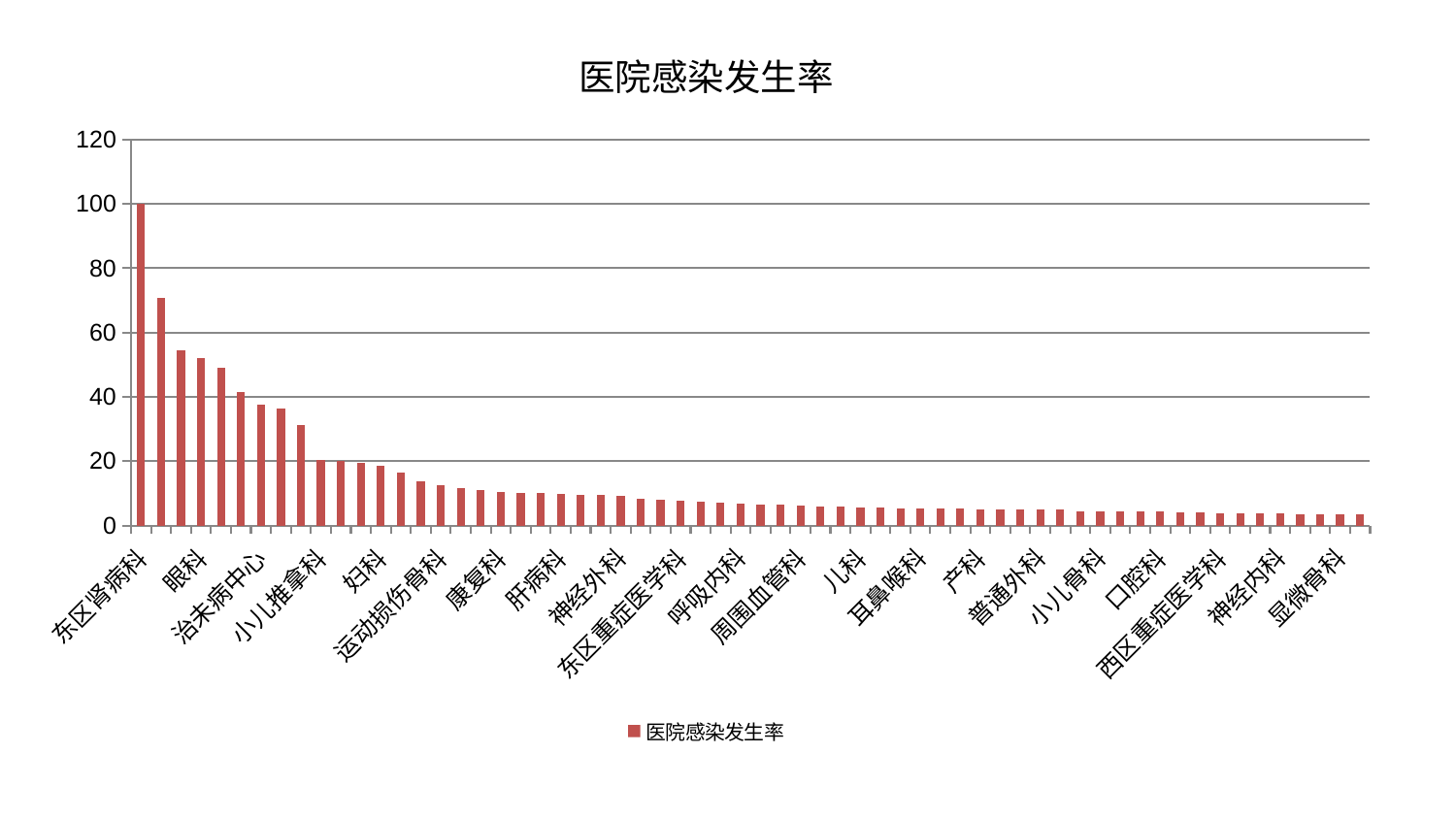

### Chart: 医院感染发生率

| Category | 医院感染发生率 |
|---|---|
| 东区肾病科 | 100.0 |
| 脾胃病科 | 70.76835728701991 |
| 肝胆外科 | 54.39560066360656 |
| 眼科 | 52.14336225033797 |
| 推拿科 | 48.9858604231511 |
| 脑病一科 | 41.483108385023584 |
| 治未病中心 | 37.70661377605657 |
| 心病四科 | 36.464372859692894 |
| 脑病三科 | 31.08329400215641 |
| 小儿推拿科 | 20.509947482153372 |
| 脊柱骨科 | 20.05024210528598 |
| 微创骨科 | 19.48986543969562 |
| 妇科 | 18.56999429822835 |
| 脾胃科消化科合并 | 16.35736141211489 |
| 肛肠科 | 13.718835738137717 |
| 运动损伤骨科 | 12.515201325652566 |
| 乳腺甲状腺外科 | 11.553405214281396 |
| 心病一科 | 11.01277114397154 |
| 康复科 | 10.54375149062621 |
| 美容皮肤科 | 10.262805231071457 |
| 中医经典科 | 10.149013877264673 |
| 肝病科 | 9.938245959886743 |
| 肾脏内科 | 9.616825325173087 |
| 身心医学科 | 9.610939104721757 |
| 神经外科 | 9.134242917911322 |
| 妇科妇二科合并 | 8.144717858089306 |
| 心病二科 | 7.961977116969655 |
| 东区重症医学科 | 7.8360277247494805 |
| 风湿病科 | 7.458483388436179 |
| 心血管内科 | 7.157911786498079 |
| 呼吸内科 | 6.719303787390332 |
| 骨科 | 6.481961285487693 |
| 血液科 | 6.402499510780071 |
| 周围血管科 | 6.129354261394981 |
| 内分泌科 | 6.004939078969732 |
| 男科 | 5.739857953693825 |
| 儿科 | 5.480175518005048 |
| 创伤骨科 | 5.457145340626346 |
| 皮肤科 | 5.315010865021163 |
| 耳鼻喉科 | 5.2793360685486395 |
| 重症医学科 | 5.256790588999637 |
| 肾病科 | 5.1968412500045815 |
| 产科 | 5.075128604412095 |
| 妇二科 | 4.984743990110246 |
| 针灸科 | 4.982122126991696 |
| 普通外科 | 4.902373748337691 |
| 泌尿外科 | 4.876753608056195 |
| 脑病二科 | 4.498718252393572 |
| 小儿骨科 | 4.441225980272501 |
| 关节骨科 | 4.4315420755045185 |
| 医院 | 4.421710942119093 |
| 口腔科 | 4.367200421924885 |
| 肿瘤内科 | 4.095939265665091 |
| 综合内科 | 4.05749802782358 |
| 西区重症医学科 | 3.9054635195141163 |
| 中医外治中心 | 3.883422678065982 |
| 消化内科 | 3.8216939322822556 |
| 神经内科 | 3.8170875112557217 |
| 老年医学科 | 3.5761104747168244 |
| 心病三科 | 3.52090066732975 |
| 显微骨科 | 3.430285296897042 |
| 胸外科 | 3.3509178624329454 |
94